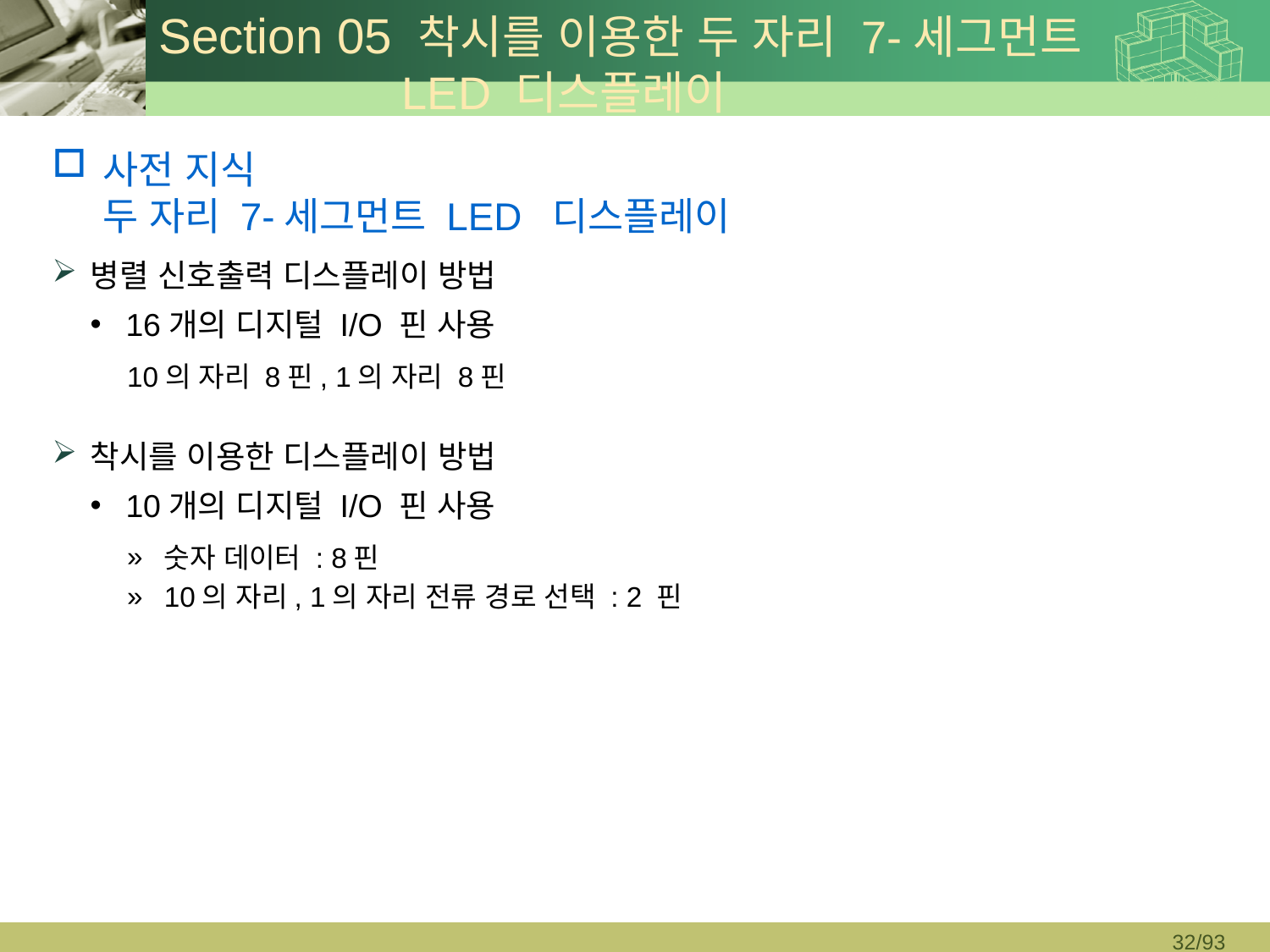

# Section 05 착시를 이용한 두 자리 7-세그먼트 LED 디스플레이
사전 지식
두 자리 7-세그먼트 LED  디스플레이
병렬 신호출력 디스플레이 방법
16개의 디지털 I/O 핀 사용
10의 자리 8핀, 1의 자리 8핀
착시를 이용한 디스플레이 방법
10개의 디지털 I/O 핀 사용
숫자 데이터 : 8핀
10의 자리, 1의 자리 전류 경로 선택 : 2 핀